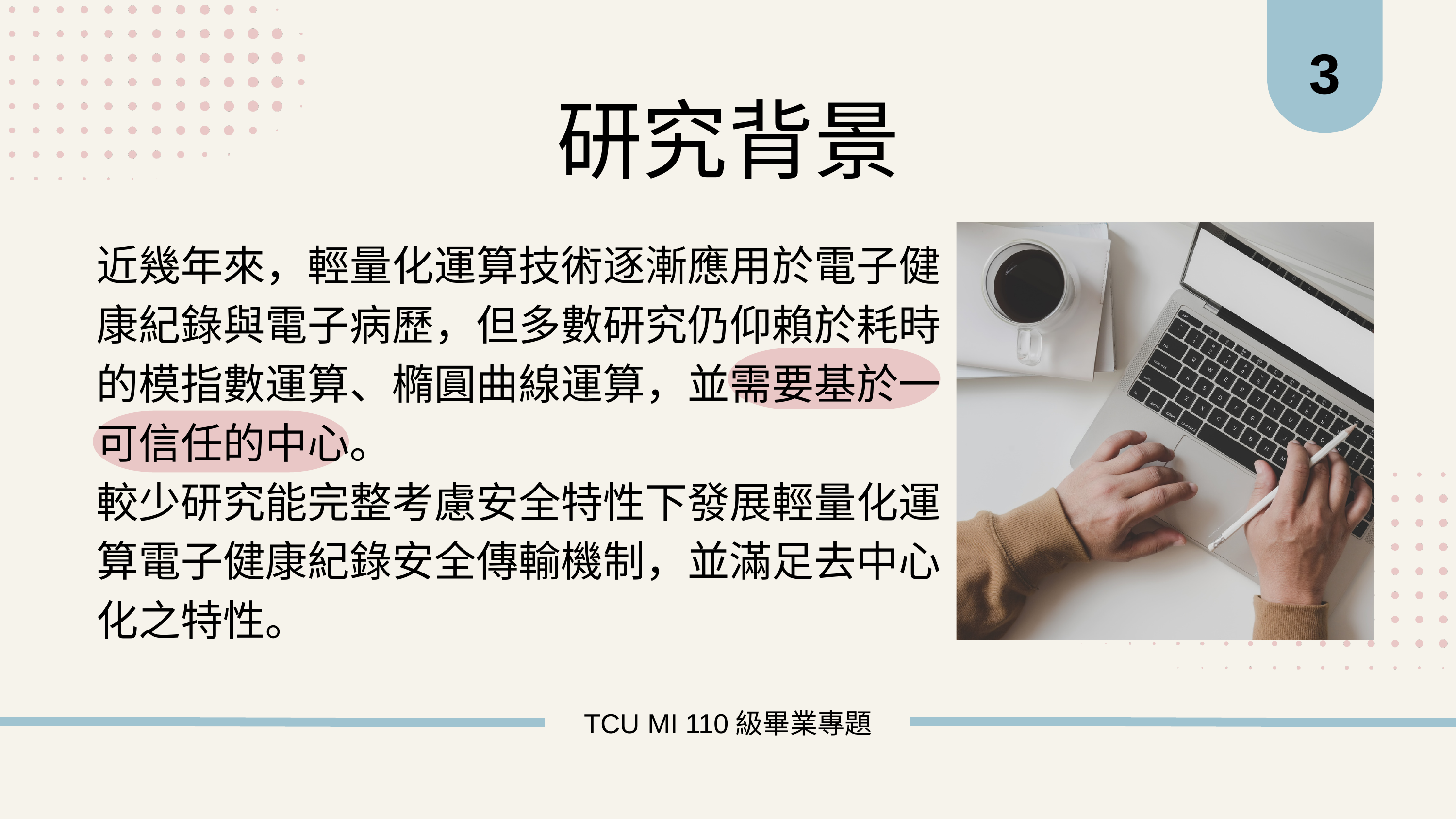

3

研究背景

近幾年來，輕量化運算技術逐漸應用於電子健康紀錄與電子病歷，但多數研究仍仰賴於耗時的模指數運算、橢圓曲線運算，並需要基於一可信任的中心。
較少研究能完整考慮安全特性下發展輕量化運算電子健康紀錄安全傳輸機制，並滿足去中心化之特性。

TCU MI 110級畢業專題